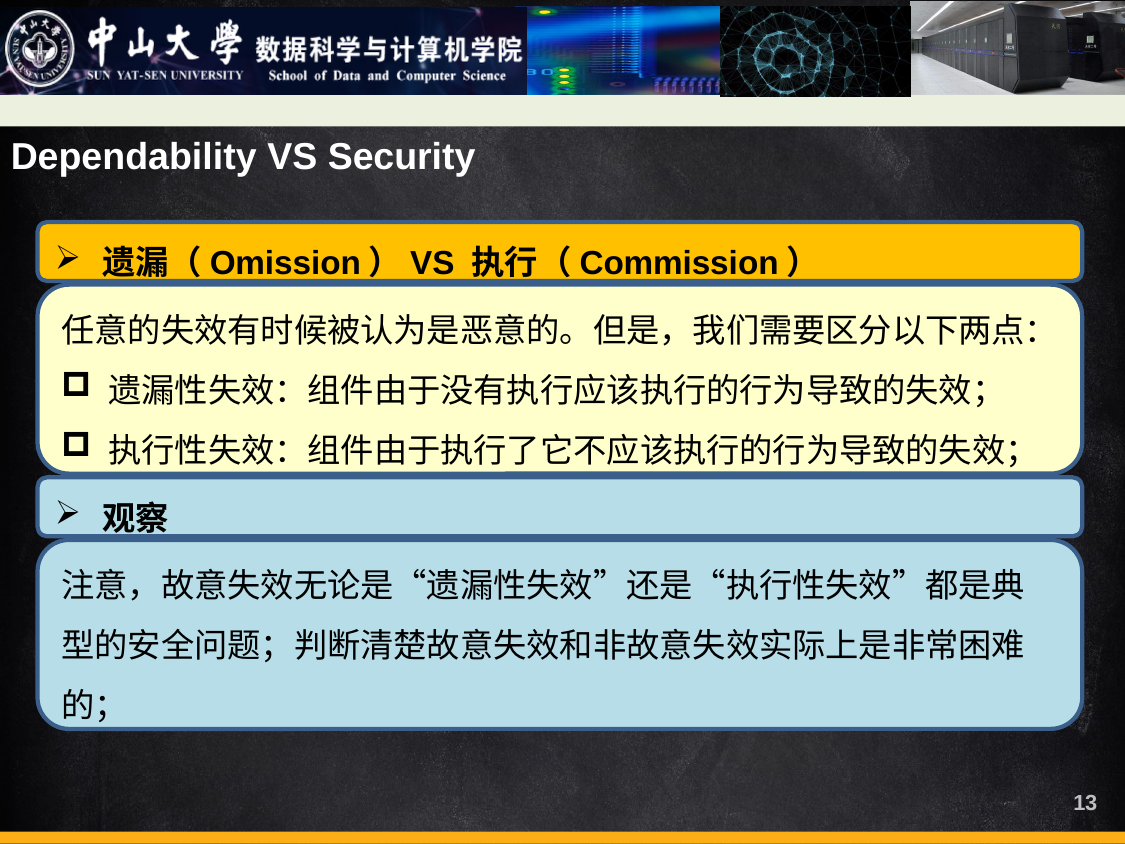

Dependability VS Security
遗漏（Omission）VS 执行（Commission）
任意的失效有时候被认为是恶意的。但是，我们需要区分以下两点：
遗漏性失效：组件由于没有执行应该执行的行为导致的失效；
执行性失效：组件由于执行了它不应该执行的行为导致的失效；
观察
注意，故意失效无论是“遗漏性失效”还是“执行性失效”都是典型的安全问题；判断清楚故意失效和非故意失效实际上是非常困难的；